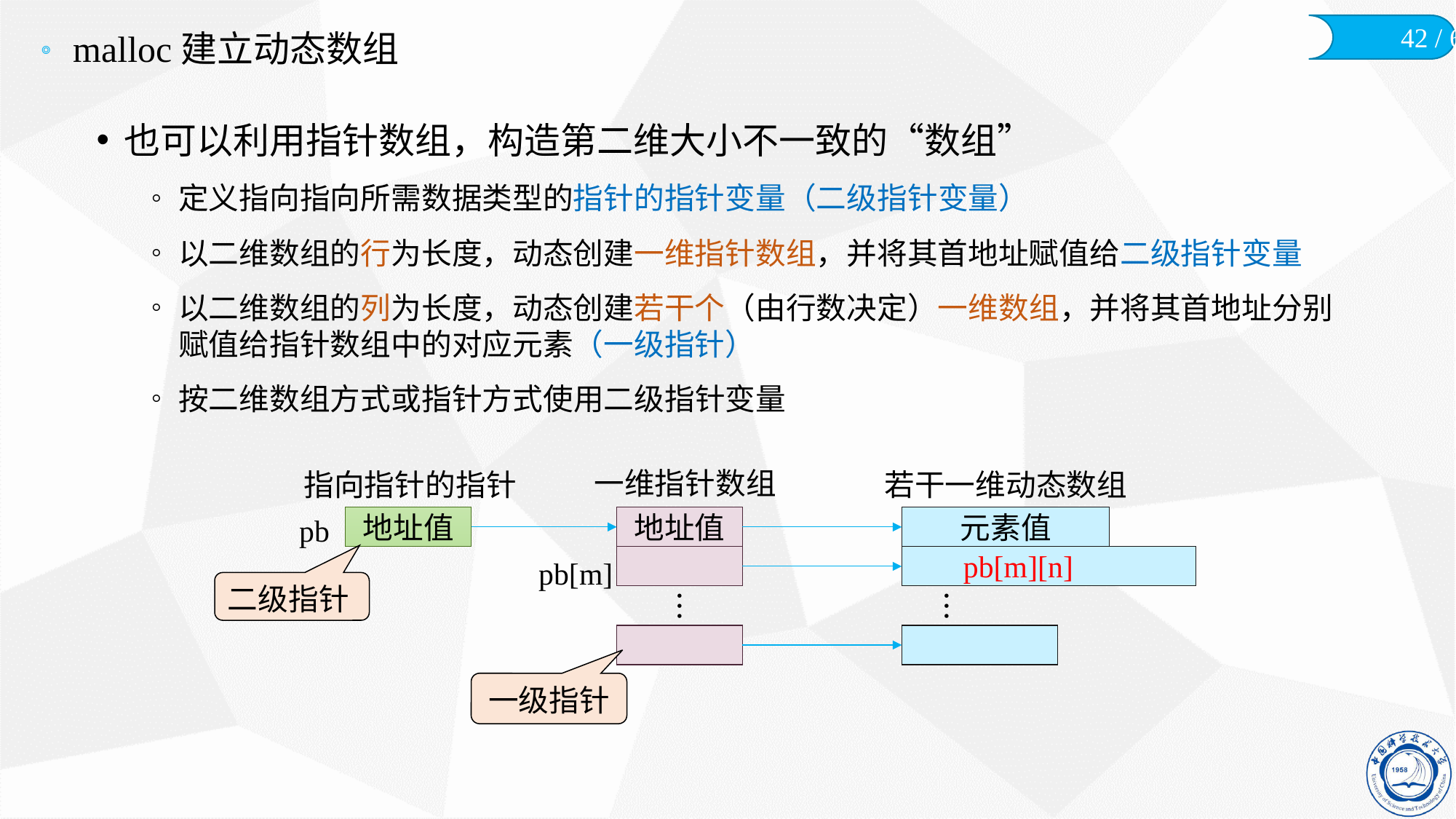

# malloc建立动态数组
也可以利用指针数组，构造第二维大小不一致的“数组”
定义指向指向所需数据类型的指针的指针变量（二级指针变量）
以二维数组的行为长度，动态创建一维指针数组，并将其首地址赋值给二级指针变量
以二维数组的列为长度，动态创建若干个（由行数决定）一维数组，并将其首地址分别赋值给指针数组中的对应元素（一级指针）
按二维数组方式或指针方式使用二级指针变量

一维指针数组
指向指针的指针
若干一维动态数组
pb
地址值
地址值
元素值
pb[m][n]

pb[m]
二级指针
︙
︙

一级指针